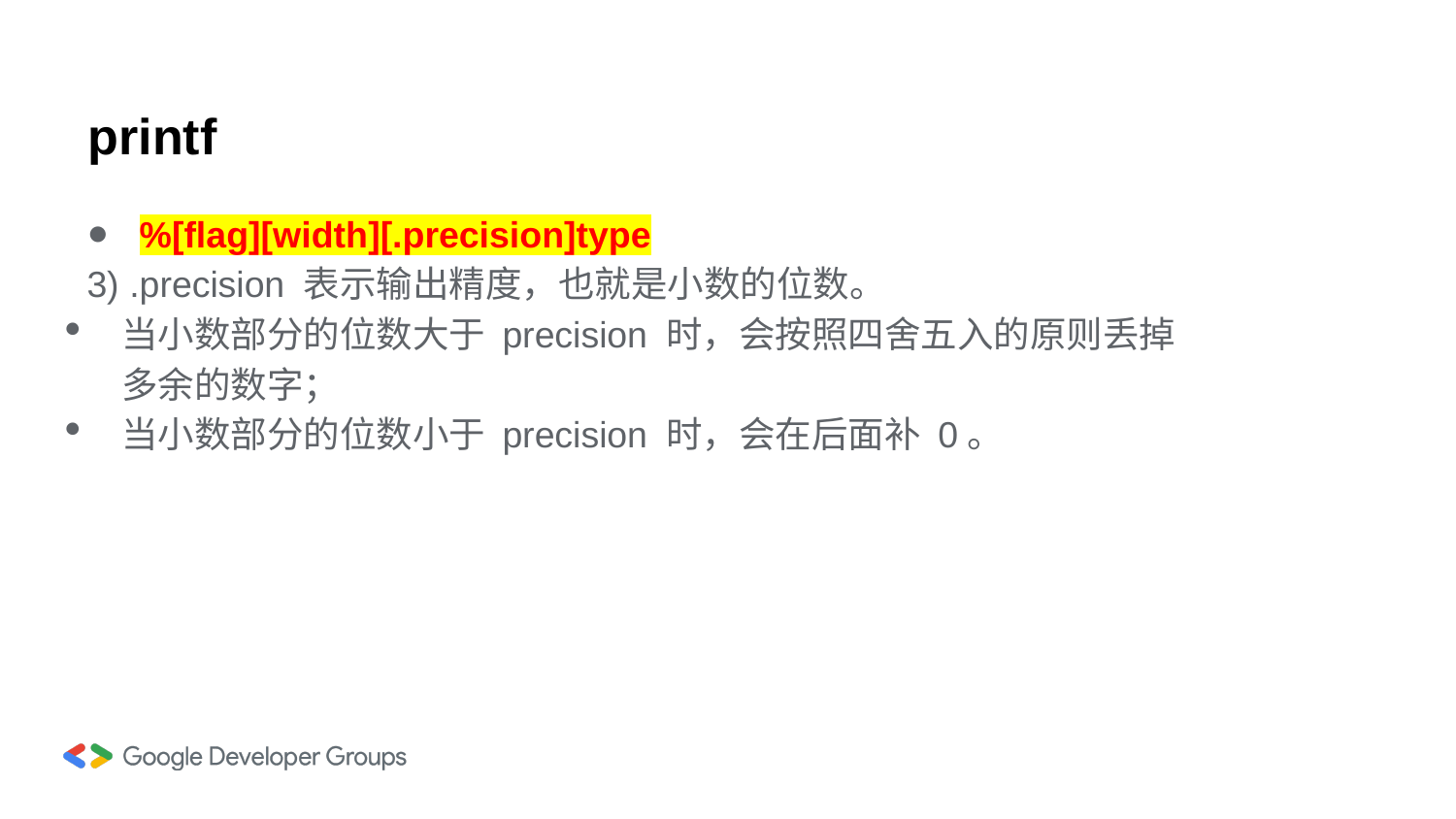

# printf
%[flag][width][.precision]type
3) .precision 表示输出精度，也就是小数的位数。
当小数部分的位数大于 precision 时，会按照四舍五入的原则丢掉多余的数字；
当小数部分的位数小于 precision 时，会在后面补 0。